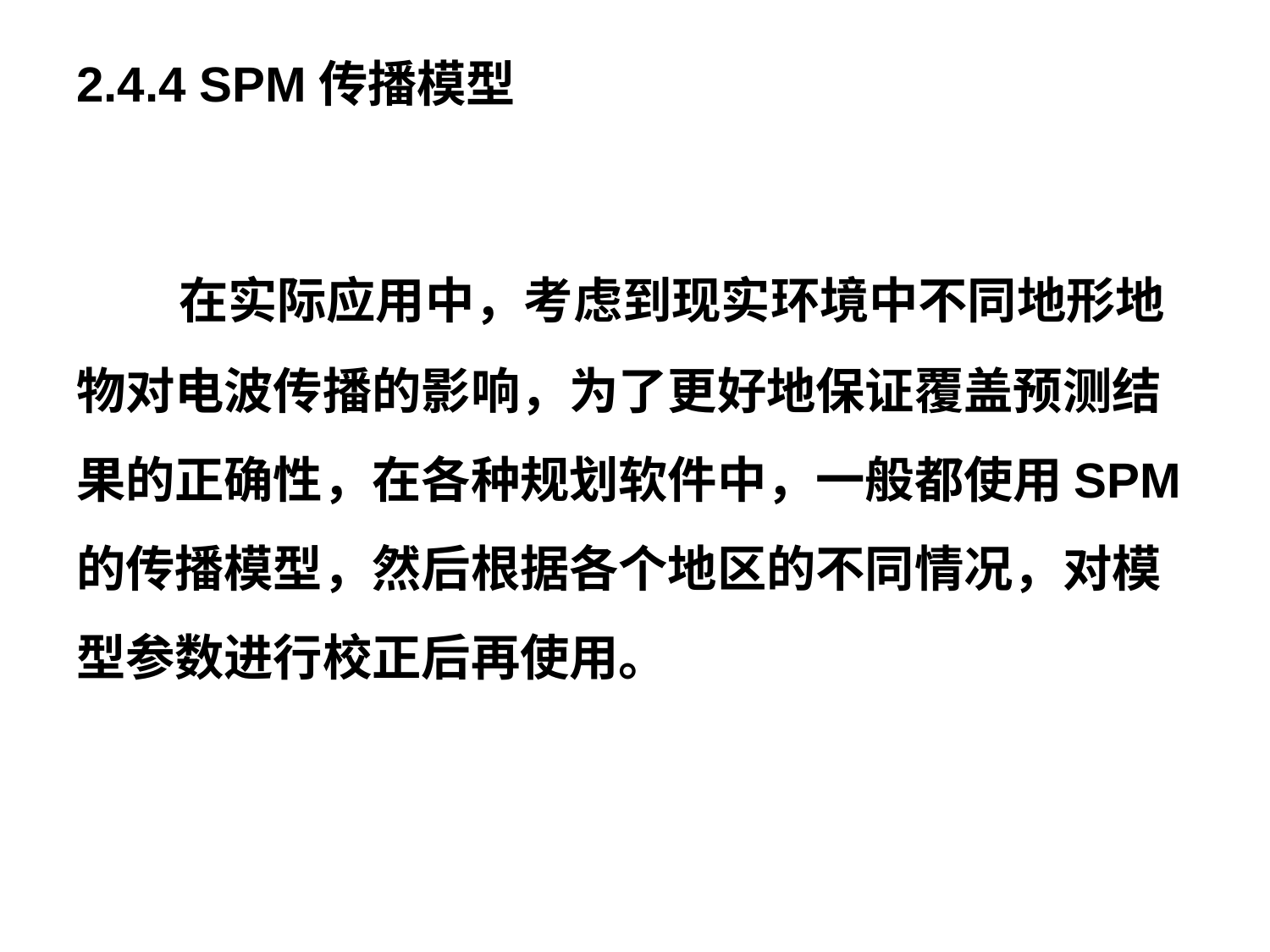

# 2.4.4 SPM传播模型
       在实际应用中，考虑到现实环境中不同地形地物对电波传播的影响，为了更好地保证覆盖预测结果的正确性，在各种规划软件中，一般都使用SPM的传播模型，然后根据各个地区的不同情况，对模型参数进行校正后再使用。